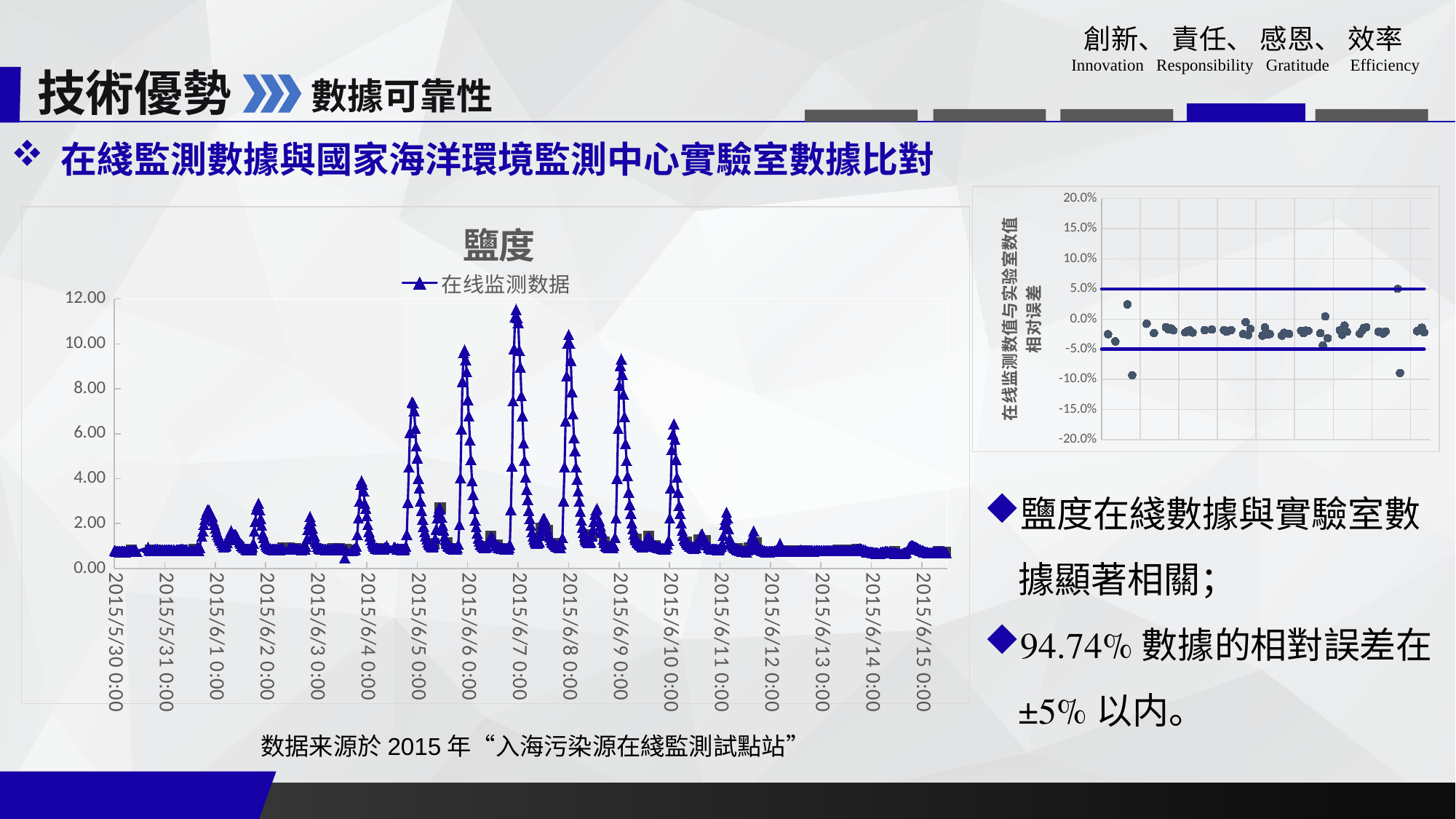

技術優勢
數據可靠性

 在綫監測數據與國家海洋環境監測中心實驗室數據比對

### Chart

| Category |  |  |  |
|---|---|---|---|

### Chart: 鹽度

| Category | 在线监测数据 | 实验室数据 |
|---|---|---|
鹽度在綫數據與實驗室數據顯著相關；
94.74%數據的相對誤差在±5%以内。
数据来源於2015年“入海污染源在綫監測試點站”